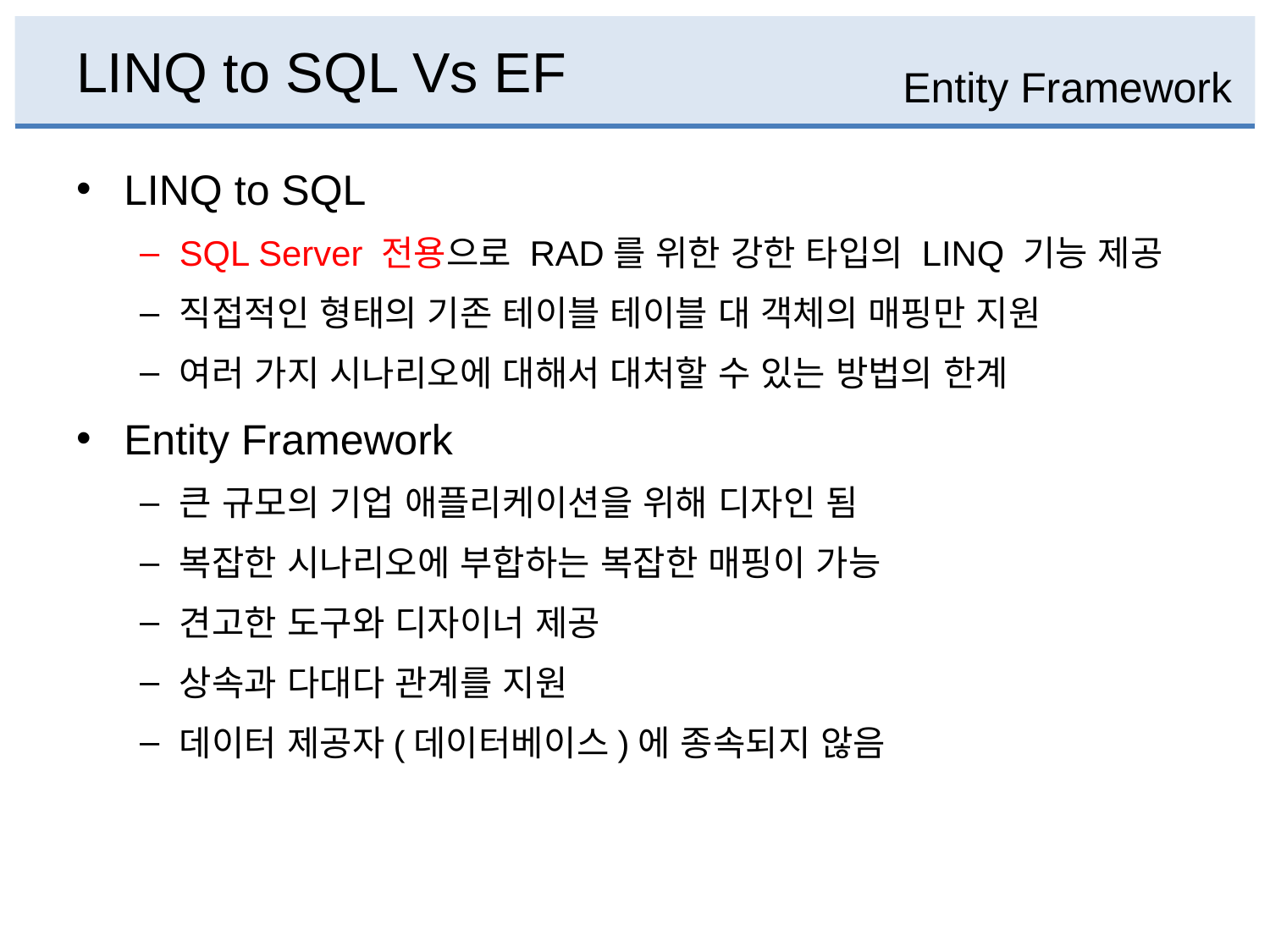

# LINQ to SQL Vs EF
Entity Framework
LINQ to SQL
SQL Server 전용으로 RAD를 위한 강한 타입의 LINQ 기능 제공
직접적인 형태의 기존 테이블 테이블 대 객체의 매핑만 지원
여러 가지 시나리오에 대해서 대처할 수 있는 방법의 한계
Entity Framework
큰 규모의 기업 애플리케이션을 위해 디자인 됨
복잡한 시나리오에 부합하는 복잡한 매핑이 가능
견고한 도구와 디자이너 제공
상속과 다대다 관계를 지원
데이터 제공자(데이터베이스)에 종속되지 않음